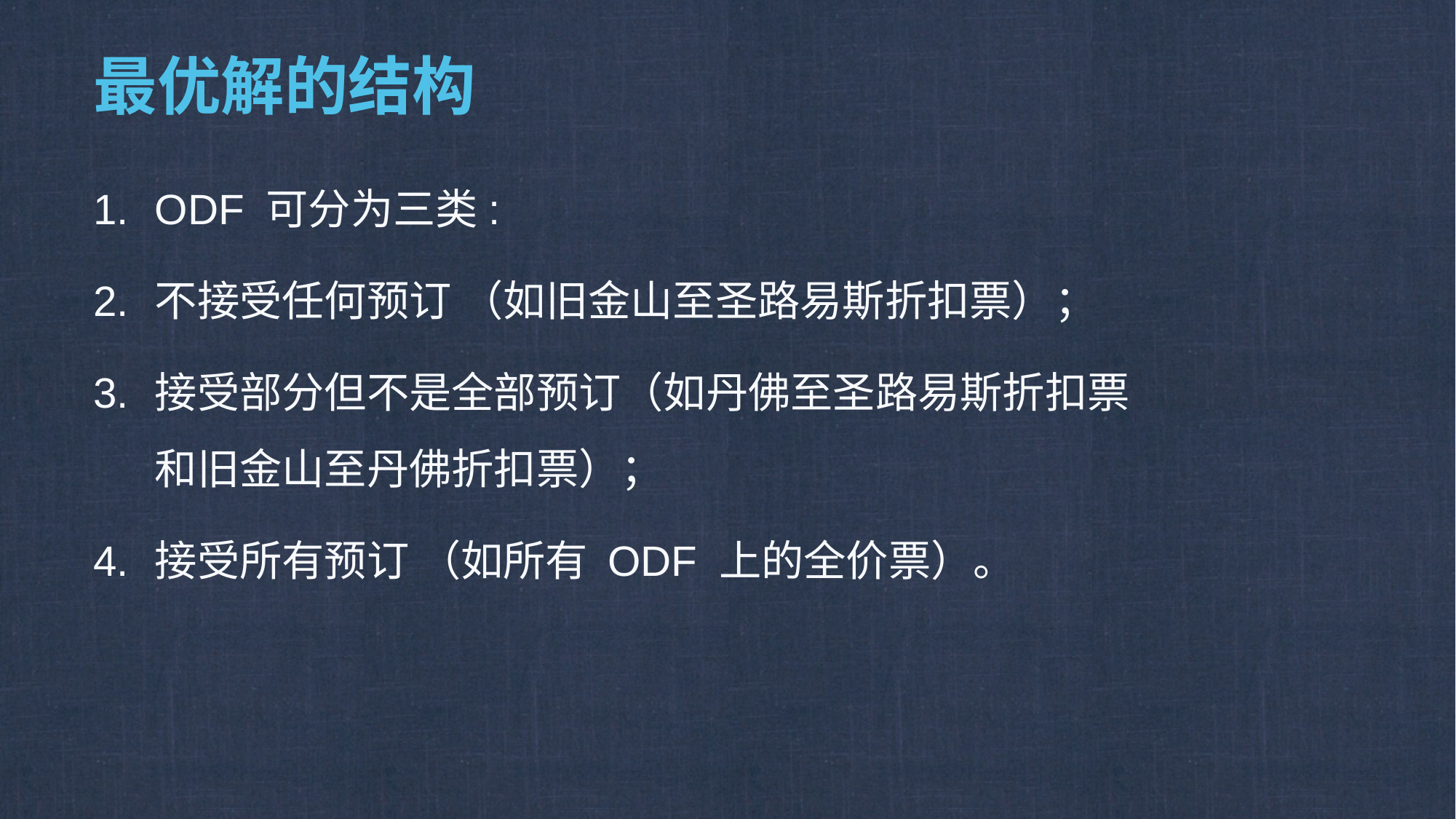

# 最优解的结构
ODF 可分为三类:
不接受任何预订 （如旧金山至圣路易斯折扣票）；
接受部分但不是全部预订（如丹佛至圣路易斯折扣票和旧金山至丹佛折扣票）；
接受所有预订 （如所有 ODF 上的全价票）。